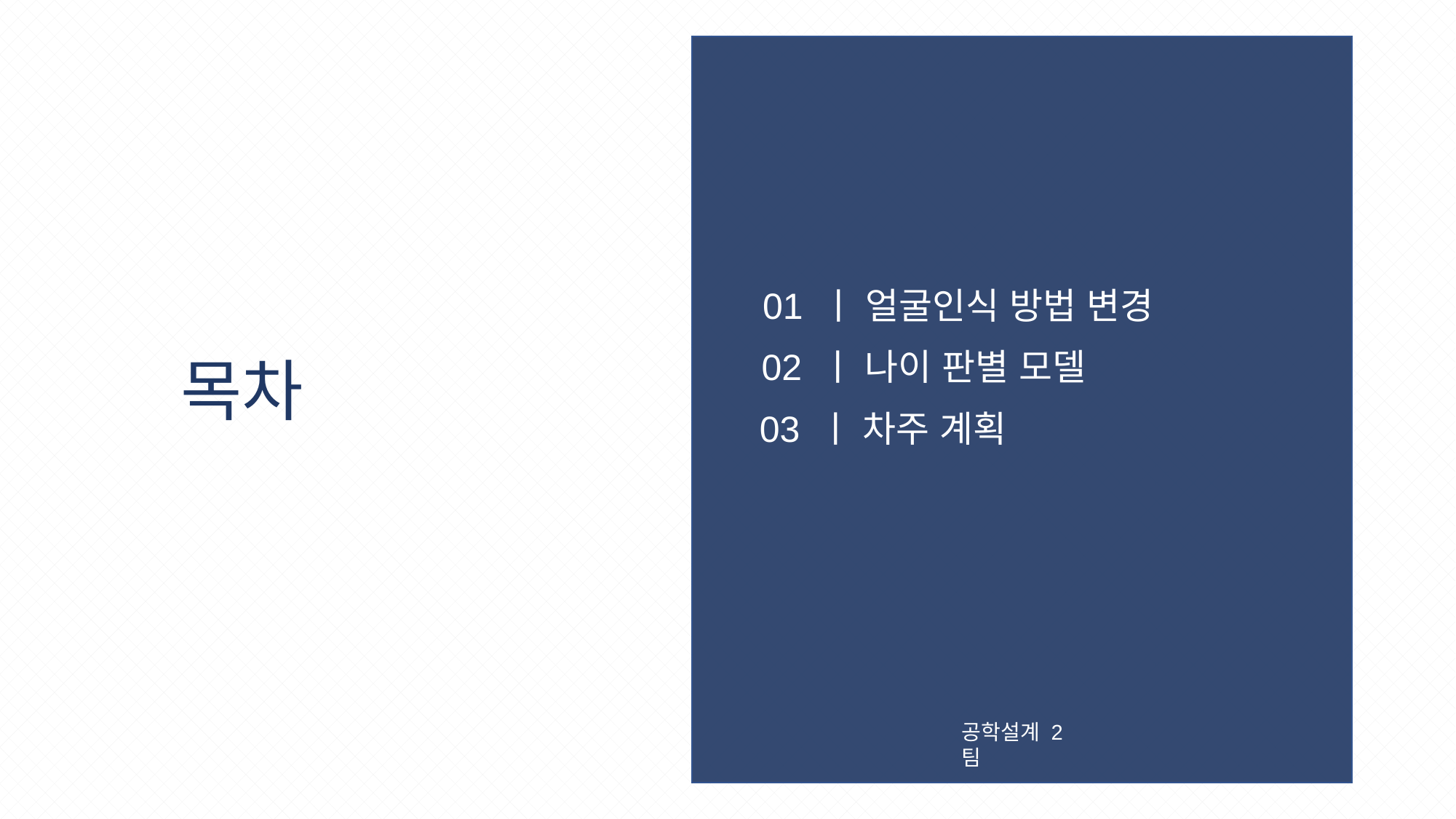

01 ㅣ 얼굴인식 방법 변경
02 ㅣ 나이 판별 모델
03 ㅣ 차주 계획
목차
공학설계 2팀